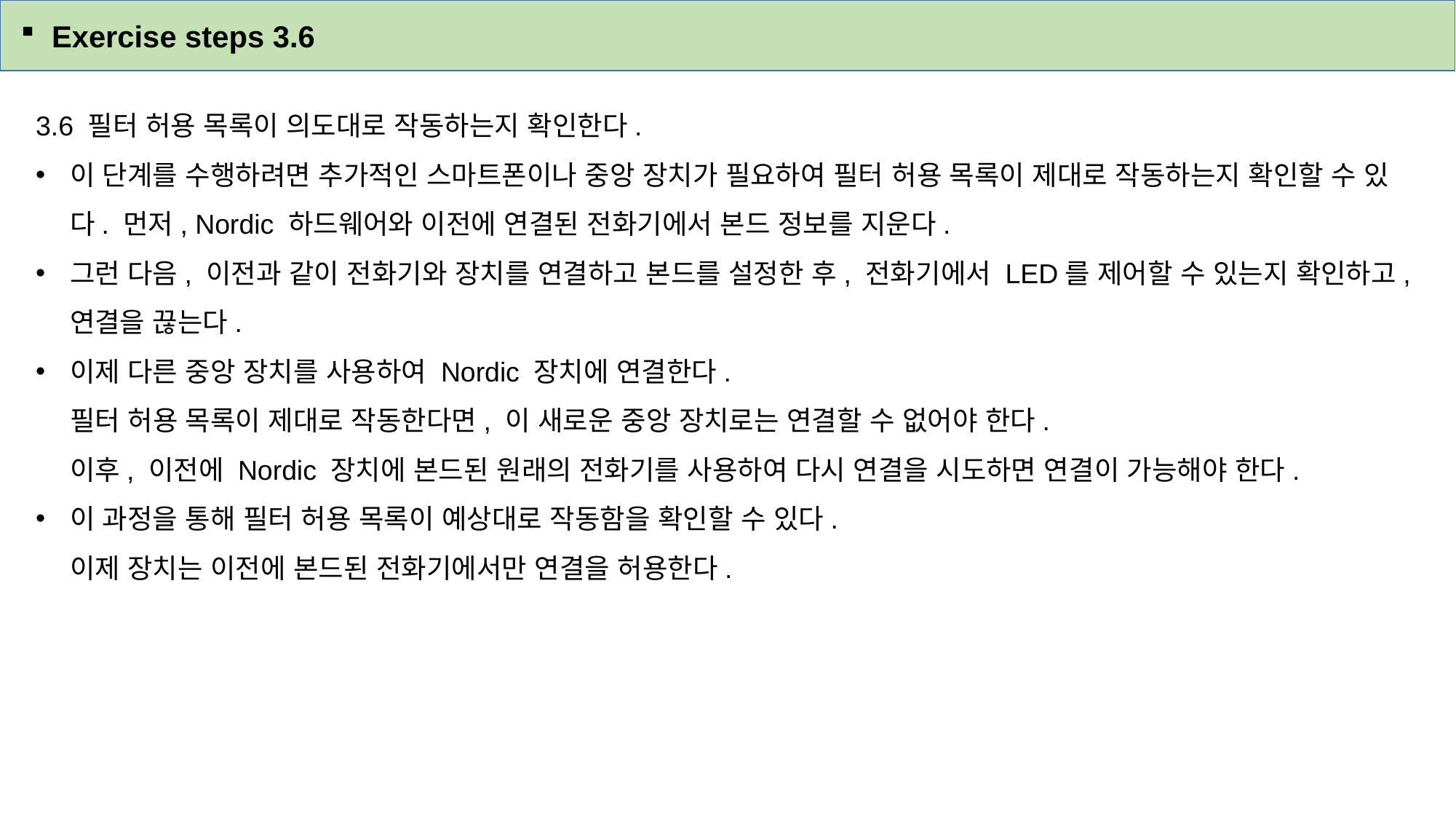

Exercise steps 3.6
3.6 필터 허용 목록이 의도대로 작동하는지 확인한다.
이 단계를 수행하려면 추가적인 스마트폰이나 중앙 장치가 필요하여 필터 허용 목록이 제대로 작동하는지 확인할 수 있다. 먼저, Nordic 하드웨어와 이전에 연결된 전화기에서 본드 정보를 지운다.
그런 다음, 이전과 같이 전화기와 장치를 연결하고 본드를 설정한 후, 전화기에서 LED를 제어할 수 있는지 확인하고, 연결을 끊는다.
이제 다른 중앙 장치를 사용하여 Nordic 장치에 연결한다.
필터 허용 목록이 제대로 작동한다면, 이 새로운 중앙 장치로는 연결할 수 없어야 한다.
이후, 이전에 Nordic 장치에 본드된 원래의 전화기를 사용하여 다시 연결을 시도하면 연결이 가능해야 한다.
이 과정을 통해 필터 허용 목록이 예상대로 작동함을 확인할 수 있다.
이제 장치는 이전에 본드된 전화기에서만 연결을 허용한다.